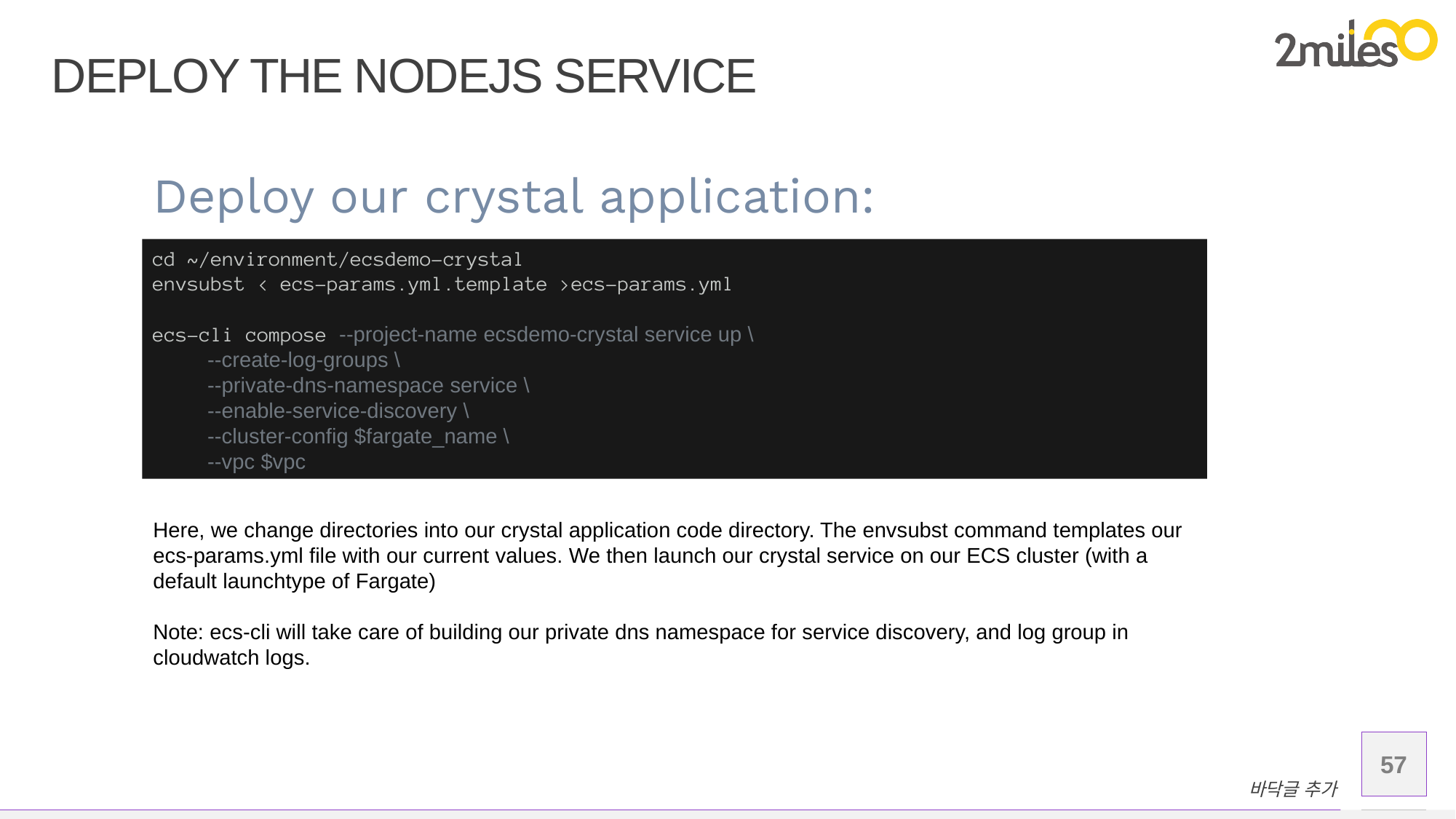

# Deploy the NodeJS Service
Deploy our crystal application:
cd ~/environment/ecsdemo-crystal
envsubst < ecs-params.yml.template >ecs-params.yml

ecs-cli compose --project-name ecsdemo-crystal service up \
--create-log-groups \
--private-dns-namespace service \
--enable-service-discovery \
--cluster-config $fargate_name \
--vpc $vpc
Here, we change directories into our crystal application code directory. The envsubst command templates our ecs-params.yml file with our current values. We then launch our crystal service on our ECS cluster (with a default launchtype of Fargate)

Note: ecs-cli will take care of building our private dns namespace for service discovery, and log group in cloudwatch logs.
57
바닥글 추가